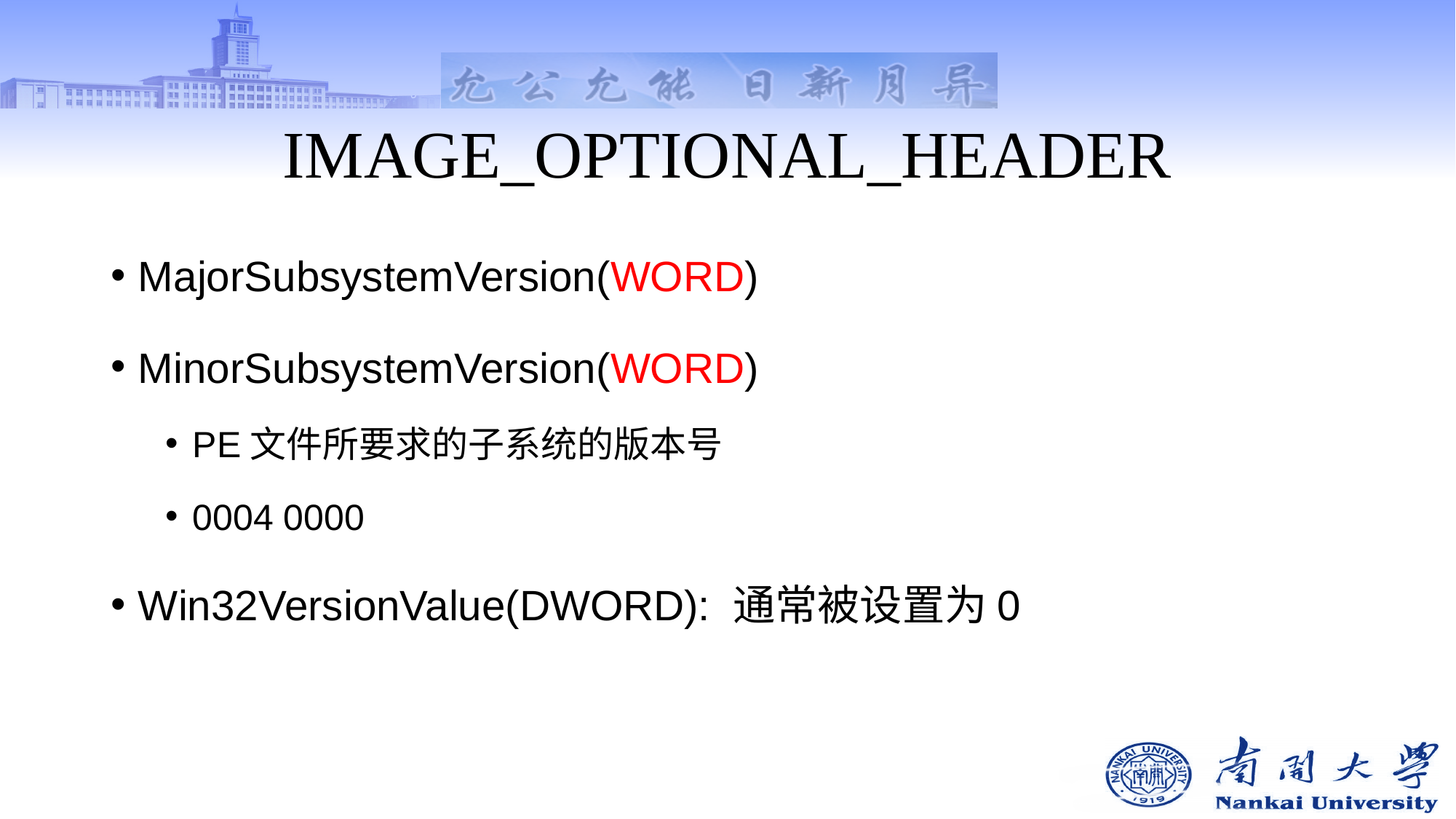

# IMAGE_OPTIONAL_HEADER
MajorSubsystemVersion(WORD)
MinorSubsystemVersion(WORD)
PE文件所要求的子系统的版本号
0004 0000
Win32VersionValue(DWORD): 通常被设置为0